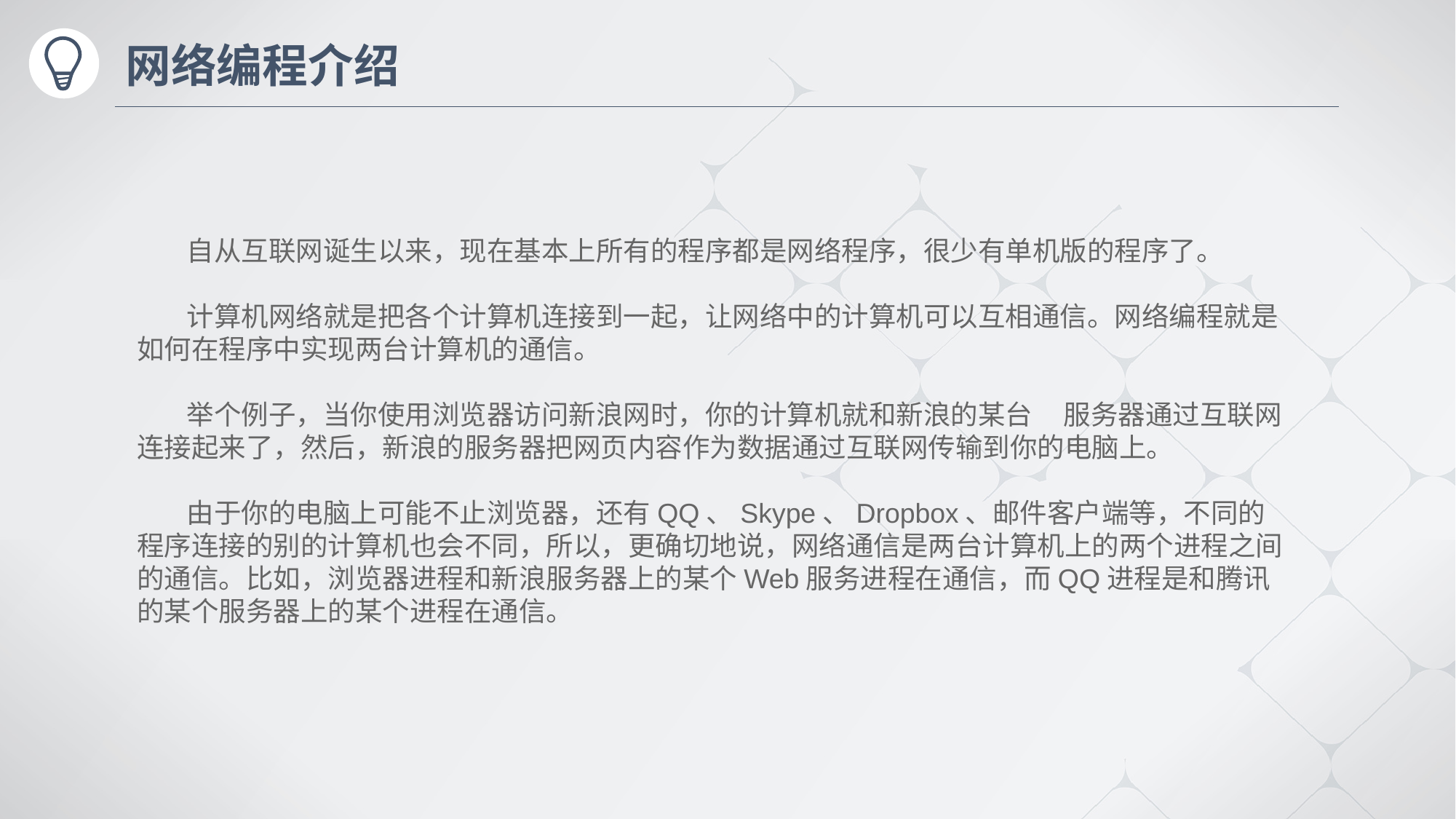

# 网络编程介绍

       自从互联网诞生以来，现在基本上所有的程序都是网络程序，很少有单机版的程序了。

       计算机网络就是把各个计算机连接到一起，让网络中的计算机可以互相通信。网络编程就是如何在程序中实现两台计算机的通信。

       举个例子，当你使用浏览器访问新浪网时，你的计算机就和新浪的某台     服务器通过互联网连接起来了，然后，新浪的服务器把网页内容作为数据通过互联网传输到你的电脑上。

       由于你的电脑上可能不止浏览器，还有QQ、Skype、Dropbox、邮件客户端等，不同的程序连接的别的计算机也会不同，所以，更确切地说，网络通信是两台计算机上的两个进程之间的通信。比如，浏览器进程和新浪服务器上的某个Web服务进程在通信，而QQ进程是和腾讯的某个服务器上的某个进程在通信。